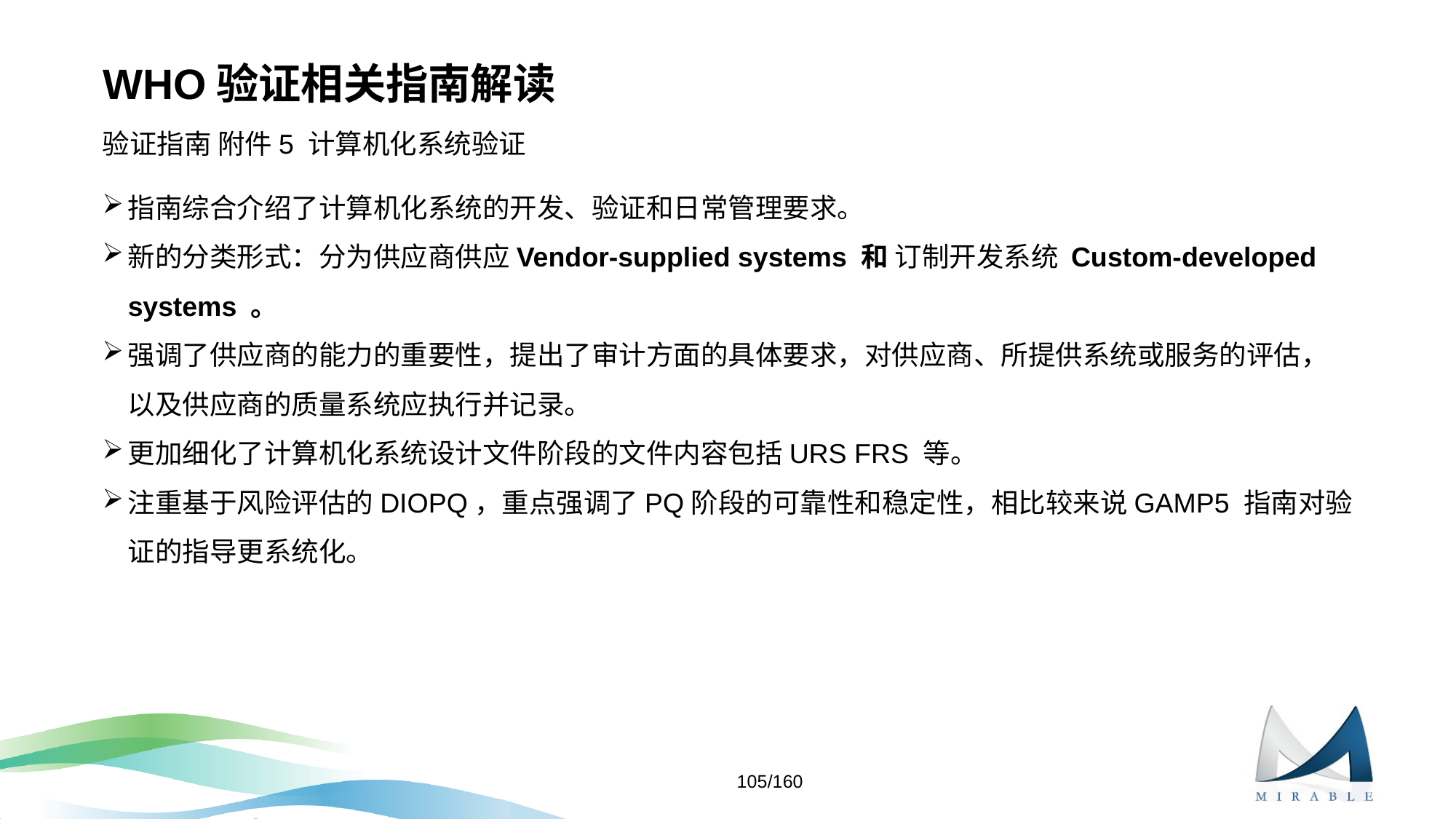

# WHO验证相关指南解读
验证指南 附件5 计算机化系统验证
指南综合介绍了计算机化系统的开发、验证和日常管理要求。
新的分类形式：分为供应商供应Vendor-supplied systems 和 订制开发系统 Custom-developed systems 。
强调了供应商的能力的重要性，提出了审计方面的具体要求，对供应商、所提供系统或服务的评估，以及供应商的质量系统应执行并记录。
更加细化了计算机化系统设计文件阶段的文件内容包括URS FRS 等。
注重基于风险评估的DIOPQ，重点强调了PQ阶段的可靠性和稳定性，相比较来说GAMP5 指南对验证的指导更系统化。
105/160